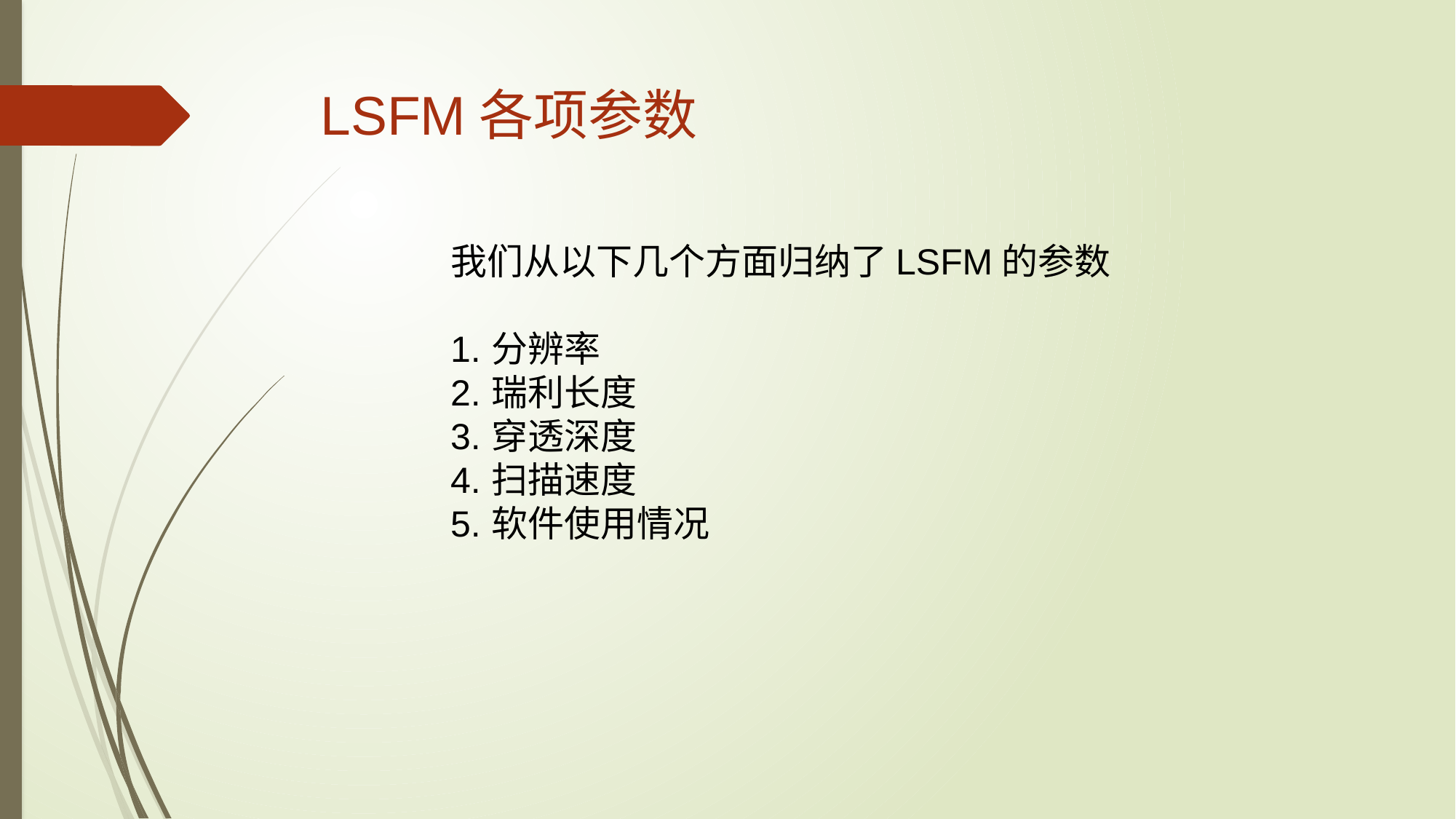

# LSFM各项参数
我们从以下几个方面归纳了LSFM的参数

分辨率
瑞利长度
穿透深度
扫描速度
软件使用情况